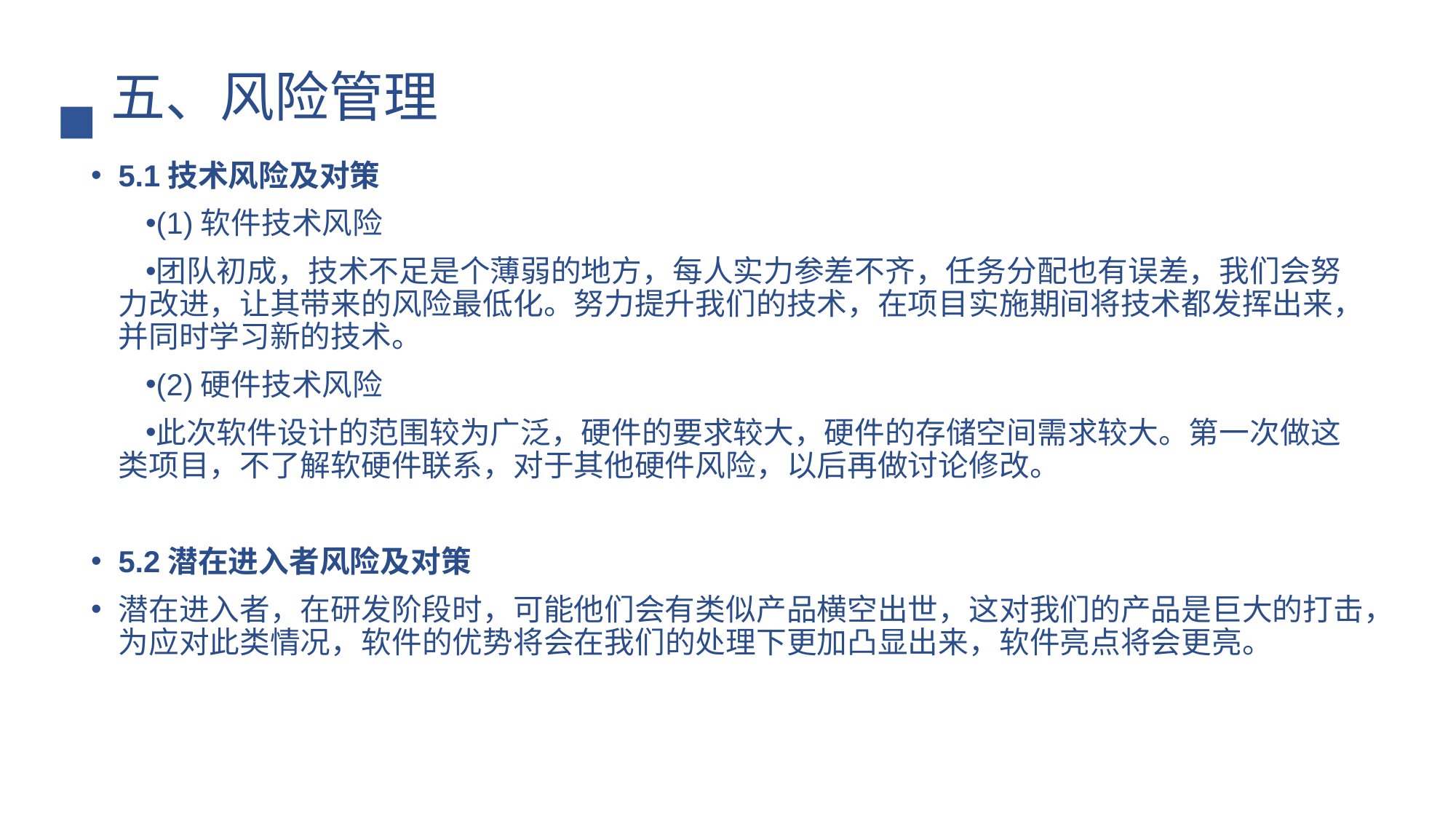

# 五、风险管理
5.1技术风险及对策
(1)软件技术风险
团队初成，技术不足是个薄弱的地方，每人实力参差不齐，任务分配也有误差，我们会努力改进，让其带来的风险最低化。努力提升我们的技术，在项目实施期间将技术都发挥出来，并同时学习新的技术。
(2)硬件技术风险
此次软件设计的范围较为广泛，硬件的要求较大，硬件的存储空间需求较大。第一次做这类项目，不了解软硬件联系，对于其他硬件风险，以后再做讨论修改。

5.2潜在进入者风险及对策
潜在进入者，在研发阶段时，可能他们会有类似产品横空出世，这对我们的产品是巨大的打击，为应对此类情况，软件的优势将会在我们的处理下更加凸显出来，软件亮点将会更亮。